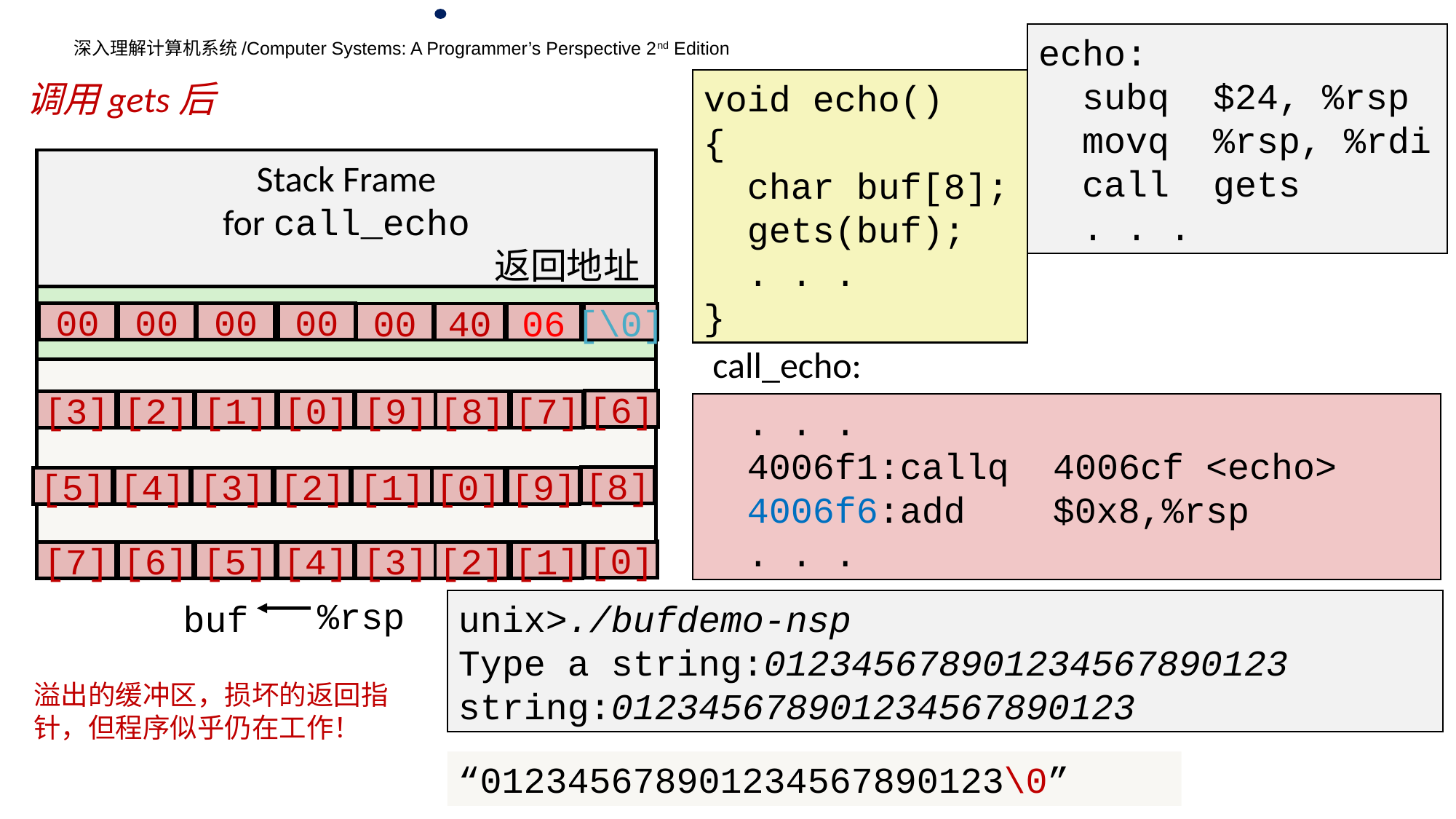

echo:
  subq  $24, %rsp
  movq  %rsp, %rdi
  call  gets
  . . .
void echo()
{
  char buf[8];
  gets(buf);
  . . .
}
调用gets后
Stack Frame
for call_echo
返回地址

00
00
00
00
00
40
06
[\0]
call_echo:

[6]
[3]
[2]
[1]
[0]
[9]
[8]
[7]
  . . .
  4006f1:callq  4006cf <echo>
  4006f6:add    $0x8,%rsp
  . . .
[8]
[5]
[4]
[3]
[2]
[1]
[0]
[9]
[0]
[7]
[6]
[5]
[4]
[3]
[2]
[1]
%rsp
buf
unix>./bufdemo-nsp
Type a string:012345678901234567890123
string:012345678901234567890123

溢出的缓冲区，损坏的返回指针，但程序似乎仍在工作！
“012345678901234567890123\0”